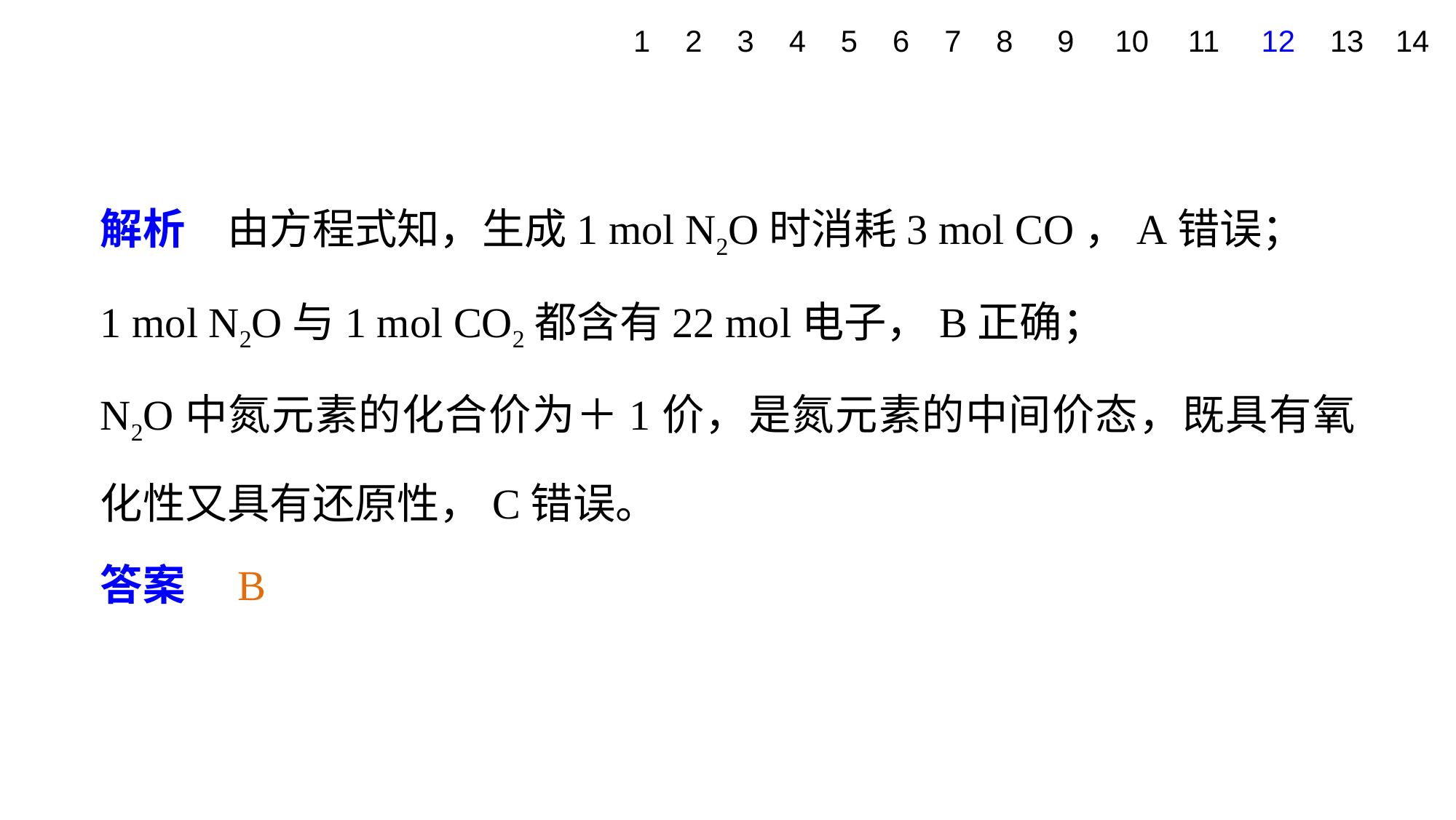

1
2
3
4
5
6
7
8
9
10
11
12
13
14
解析　由方程式知，生成1 mol N2O时消耗3 mol CO，A错误；
1 mol N2O与1 mol CO2都含有22 mol电子，B正确；
N2O中氮元素的化合价为＋1价，是氮元素的中间价态，既具有氧化性又具有还原性，C错误。
答案　B